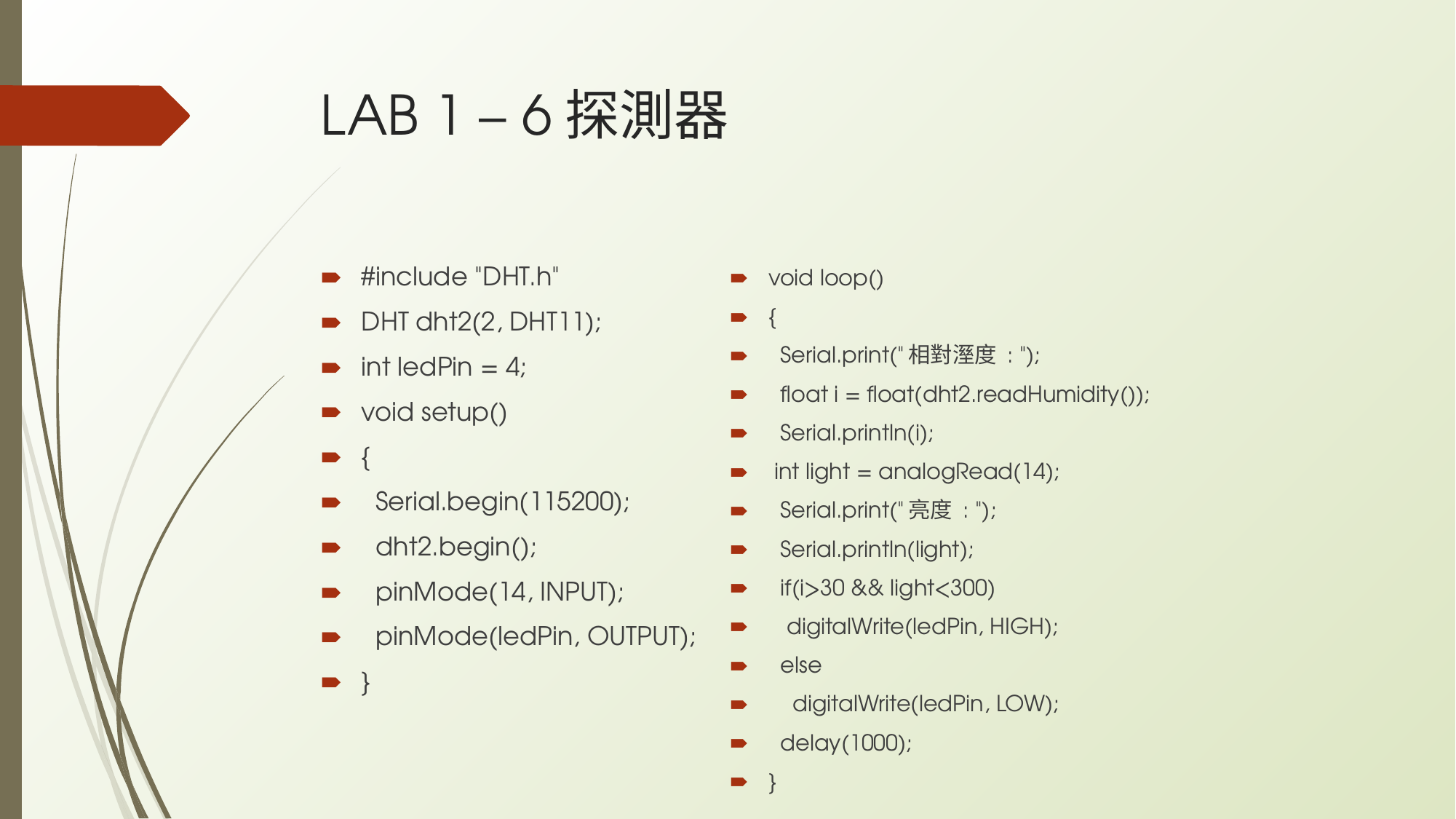

# LAB 1 – 6探測器

void loop()
{
  Serial.print("相對溼度 : ");
  float i = float(dht2.readHumidity());
  Serial.println(i);
 int light = analogRead(14);
  Serial.print("亮度 : ");
  Serial.println(light);
  if(i>30 && light<300)
   digitalWrite(ledPin, HIGH);
  else
    digitalWrite(ledPin, LOW);
  delay(1000);
}
#include "DHT.h"
DHT dht2(2, DHT11);
int ledPin = 4;
void setup()
{
  Serial.begin(115200);
  dht2.begin();
  pinMode(14, INPUT);
  pinMode(ledPin, OUTPUT);
}